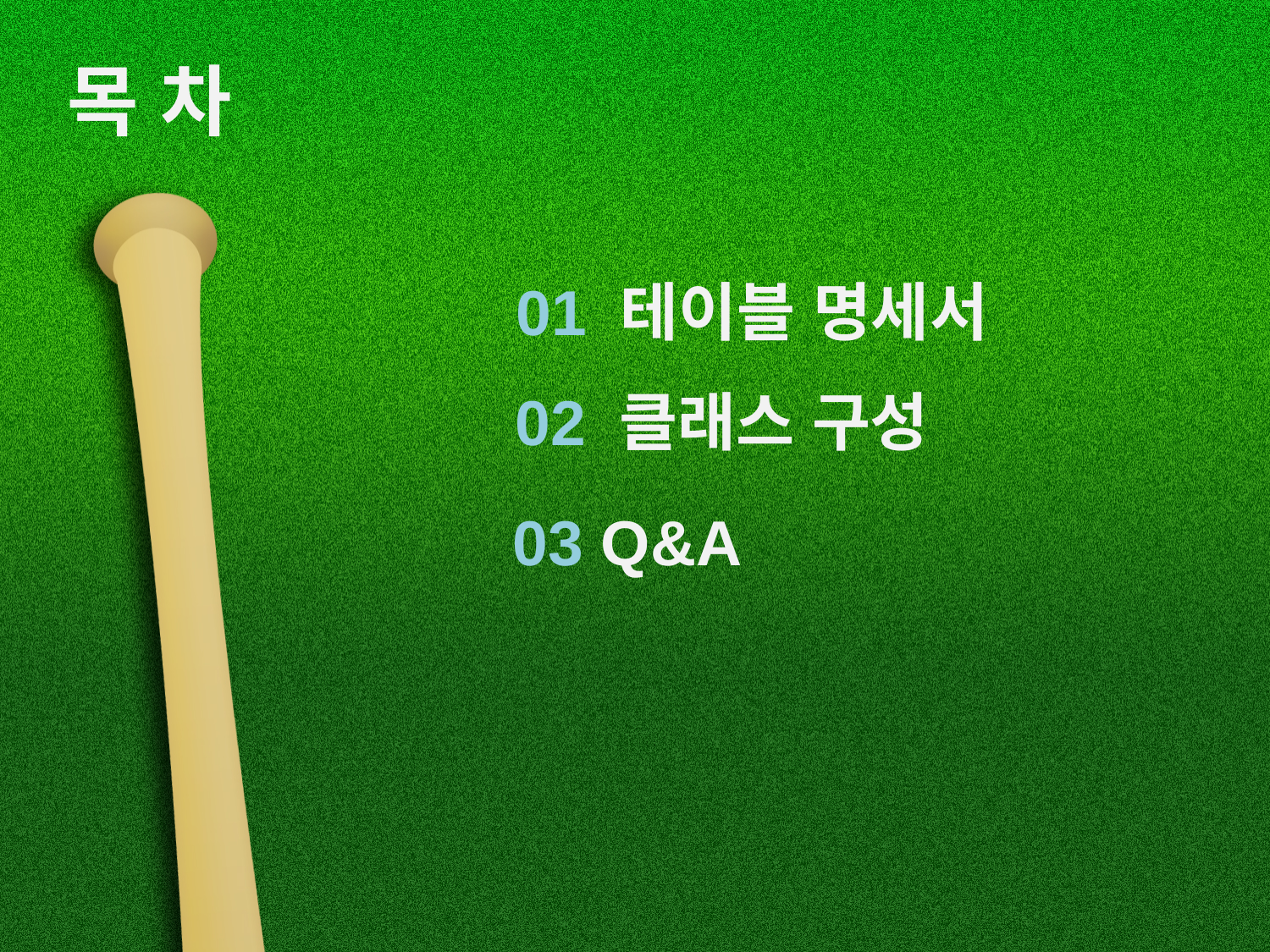

목 차
01 테이블 명세서
02 클래스 구성
03 Q&A